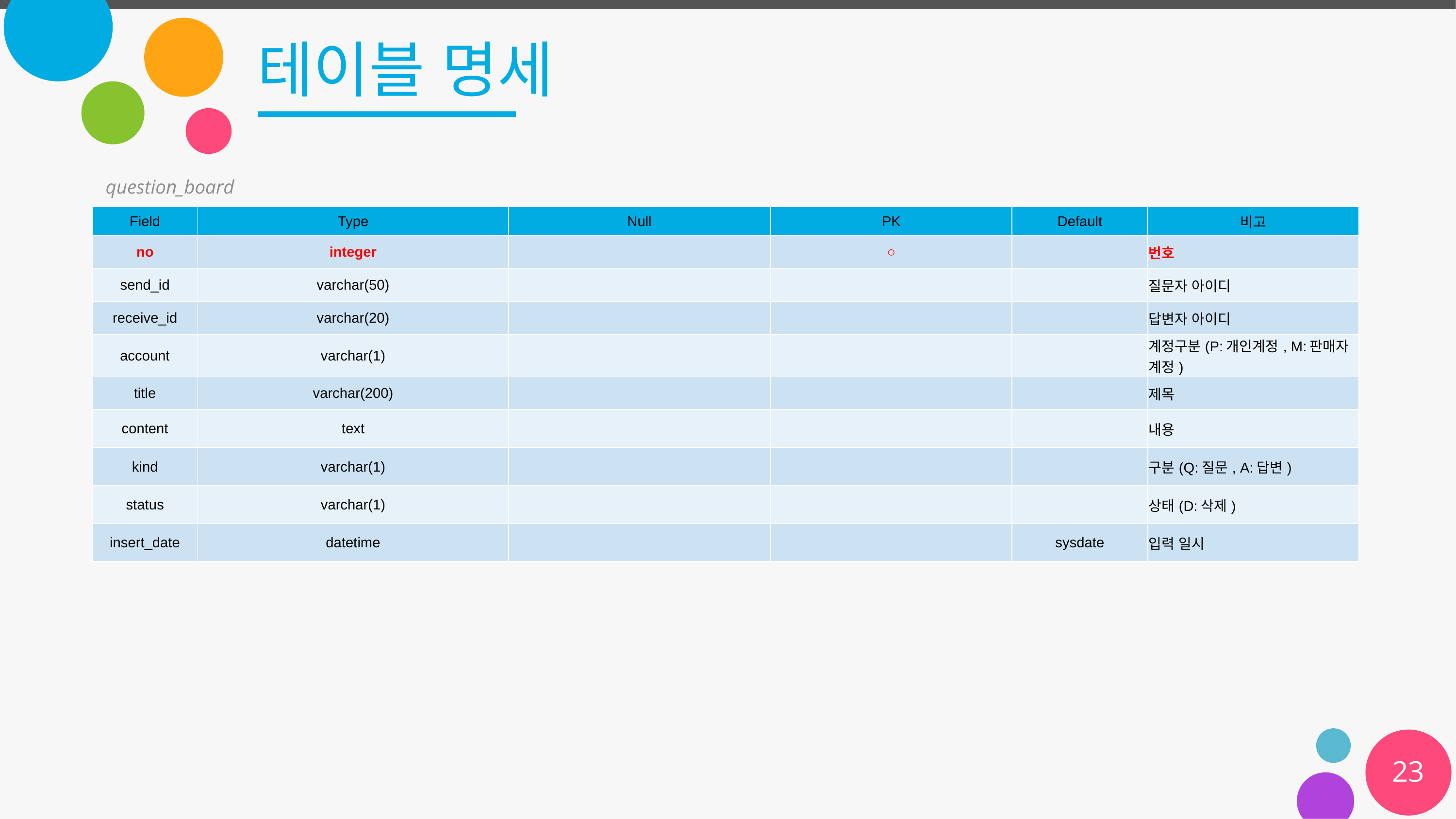

# 테이블 명세
question_board
| Field | Type | Null | PK | Default | 비고 |
| --- | --- | --- | --- | --- | --- |
| no | integer |  | ○ |  | 번호 |
| send\_id | varchar(50) |  |  |  | 질문자 아이디 |
| receive\_id | varchar(20) |  |  |  | 답변자 아이디 |
| account | varchar(1) |  |  |  | 계정구분(P:개인계정, M:판매자 계정) |
| title | varchar(200) |  |  |  | 제목 |
| content | text |  |  |  | 내용 |
| kind | varchar(1) |  |  |  | 구분(Q:질문, A:답변) |
| status | varchar(1) |  |  |  | 상태(D:삭제) |
| insert\_date | datetime |  |  | sysdate | 입력 일시 |
23